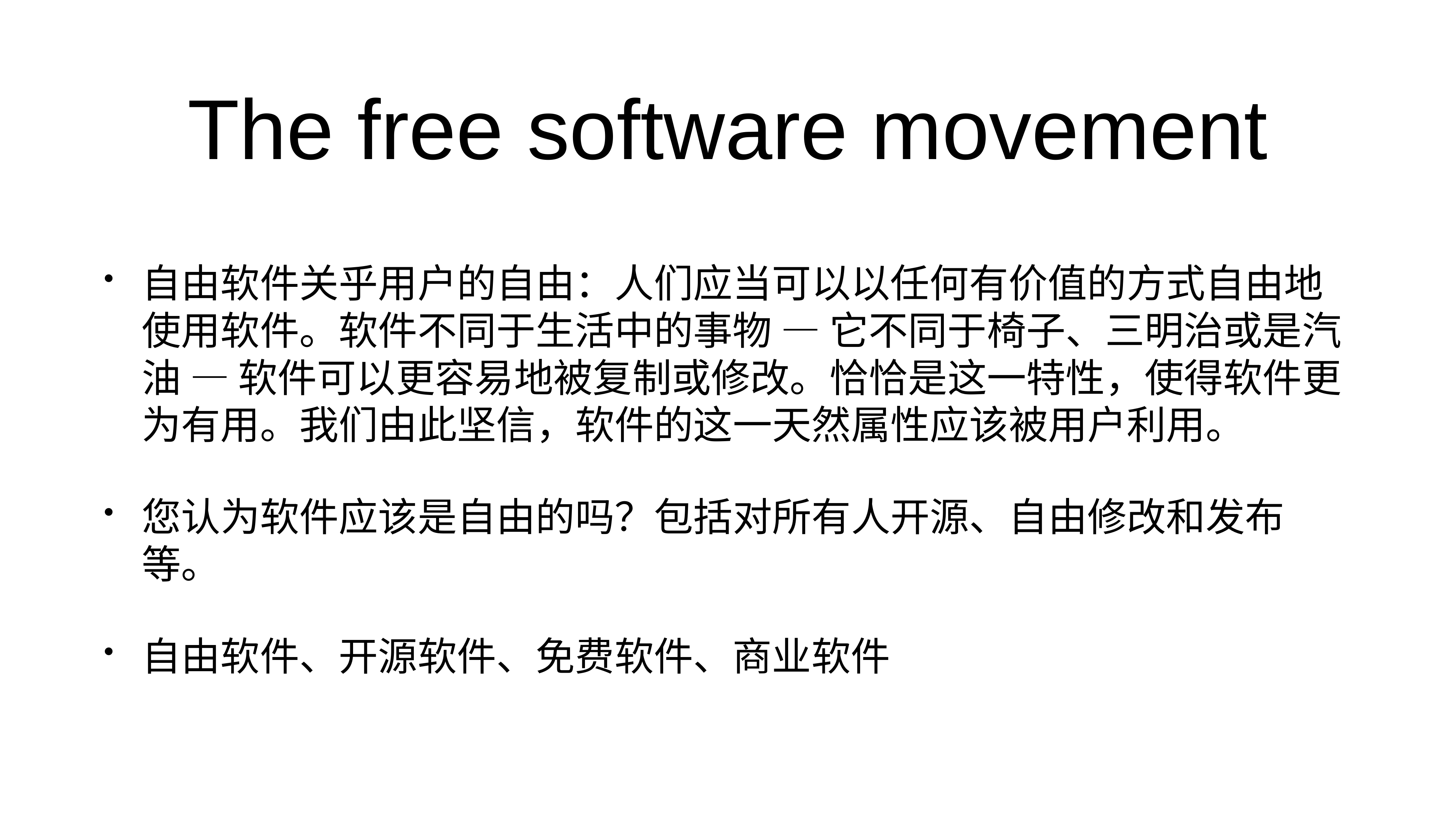

# The free software movement
自由软件关乎用户的自由：人们应当可以以任何有价值的方式自由地使用软件。软件不同于生活中的事物 — 它不同于椅子、三明治或是汽油 — 软件可以更容易地被复制或修改。恰恰是这一特性，使得软件更为有用。我们由此坚信，软件的这一天然属性应该被用户利用。
您认为软件应该是自由的吗？包括对所有人开源、自由修改和发布等。
自由软件、开源软件、免费软件、商业软件